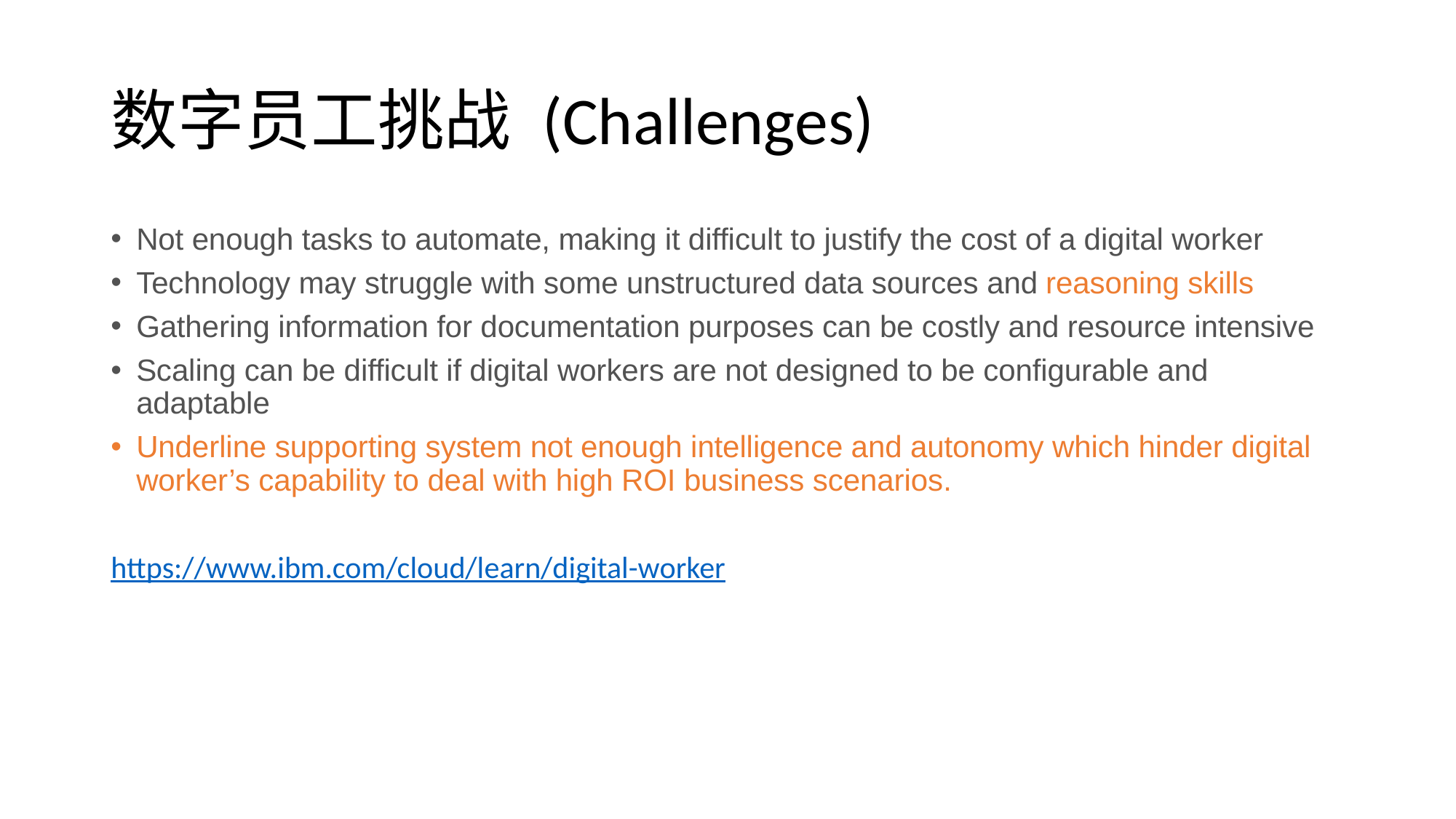

# 数字员工挑战 (Challenges)
Not enough tasks to automate, making it difficult to justify the cost of a digital worker
Technology may struggle with some unstructured data sources and reasoning skills
Gathering information for documentation purposes can be costly and resource intensive
Scaling can be difficult if digital workers are not designed to be configurable and adaptable
Underline supporting system not enough intelligence and autonomy which hinder digital worker’s capability to deal with high ROI business scenarios.

https://www.ibm.com/cloud/learn/digital-worker